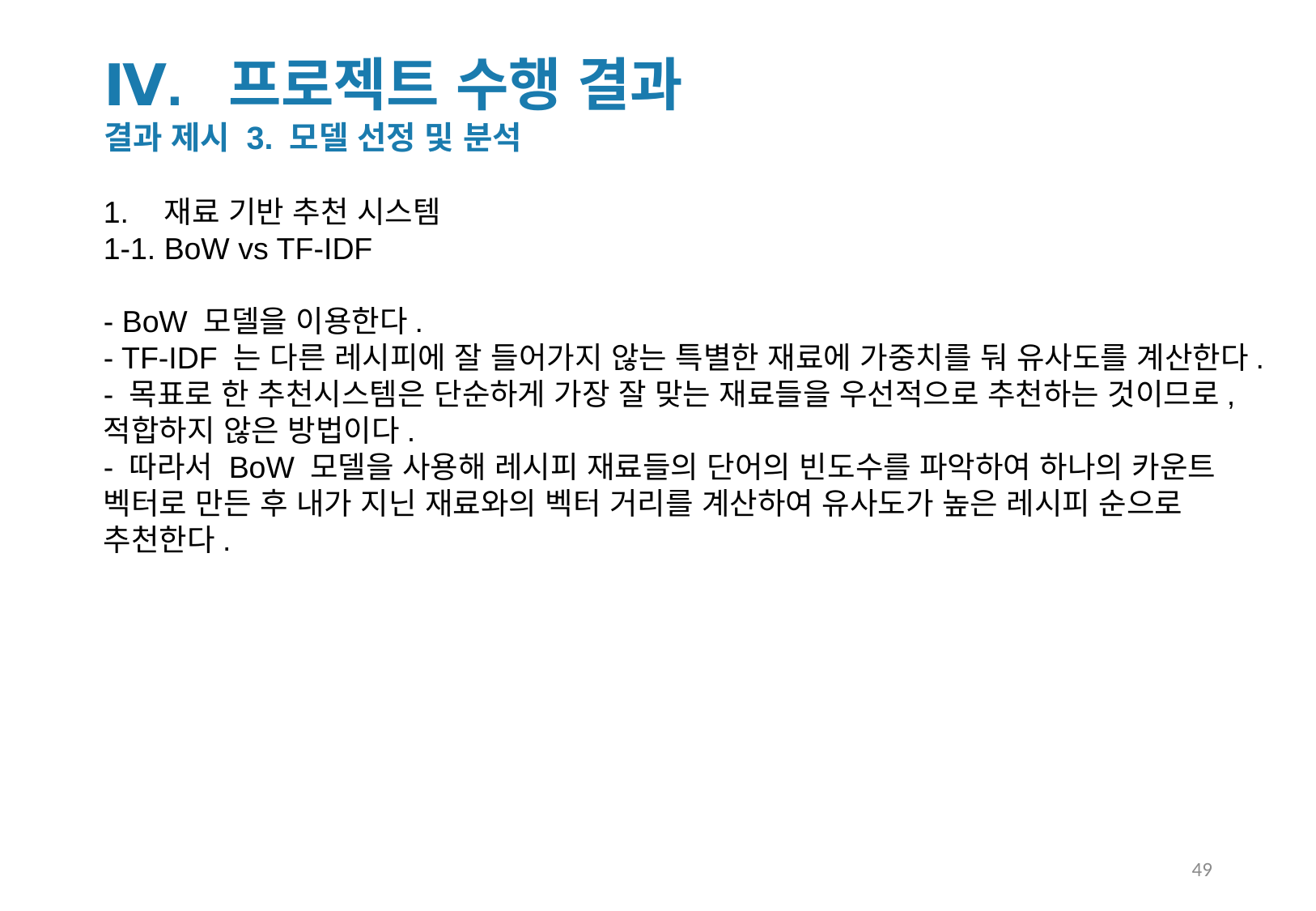

Ⅳ.  프로젝트 수행 결과
결과 제시 3. 모델 선정 및 분석
재료 기반 추천 시스템
1-1. BoW vs TF-IDF

- BoW 모델을 이용한다.
- TF-IDF 는 다른 레시피에 잘 들어가지 않는 특별한 재료에 가중치를 둬 유사도를 계산한다.
- 목표로 한 추천시스템은 단순하게 가장 잘 맞는 재료들을 우선적으로 추천하는 것이므로, 적합하지 않은 방법이다.
- 따라서 BoW 모델을 사용해 레시피 재료들의 단어의 빈도수를 파악하여 하나의 카운트 벡터로 만든 후 내가 지닌 재료와의 벡터 거리를 계산하여 유사도가 높은 레시피 순으로 추천한다.

49